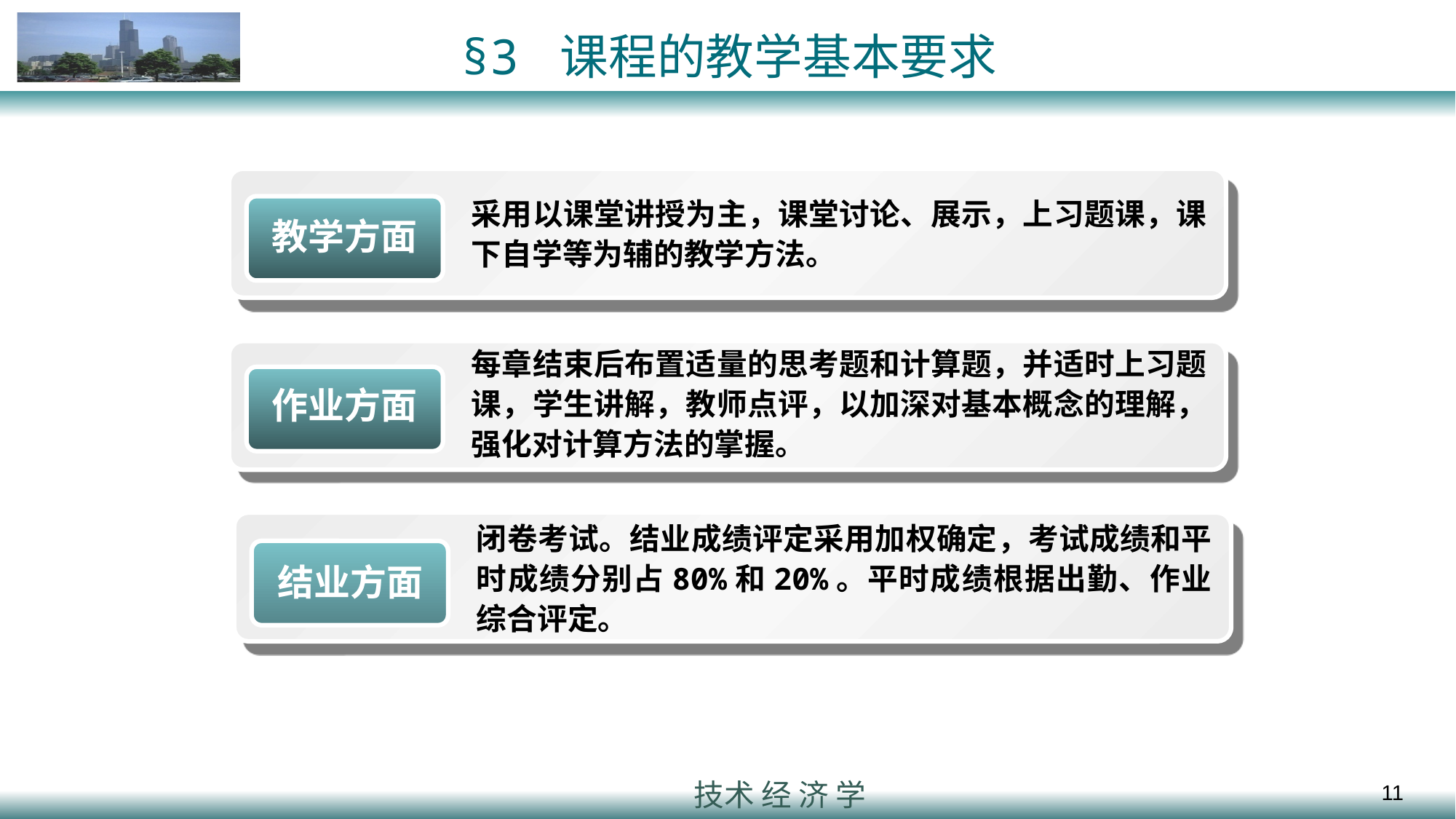

# §3 课程的教学基本要求

采用以课堂讲授为主，课堂讨论、展示，上习题课，课下自学等为辅的教学方法。

教学方面
每章结束后布置适量的思考题和计算题，并适时上习题课，学生讲解，教师点评，以加深对基本概念的理解，强化对计算方法的掌握。

作业方面
闭卷考试。结业成绩评定采用加权确定，考试成绩和平时成绩分别占80%和20%。平时成绩根据出勤、作业综合评定。

结业方面